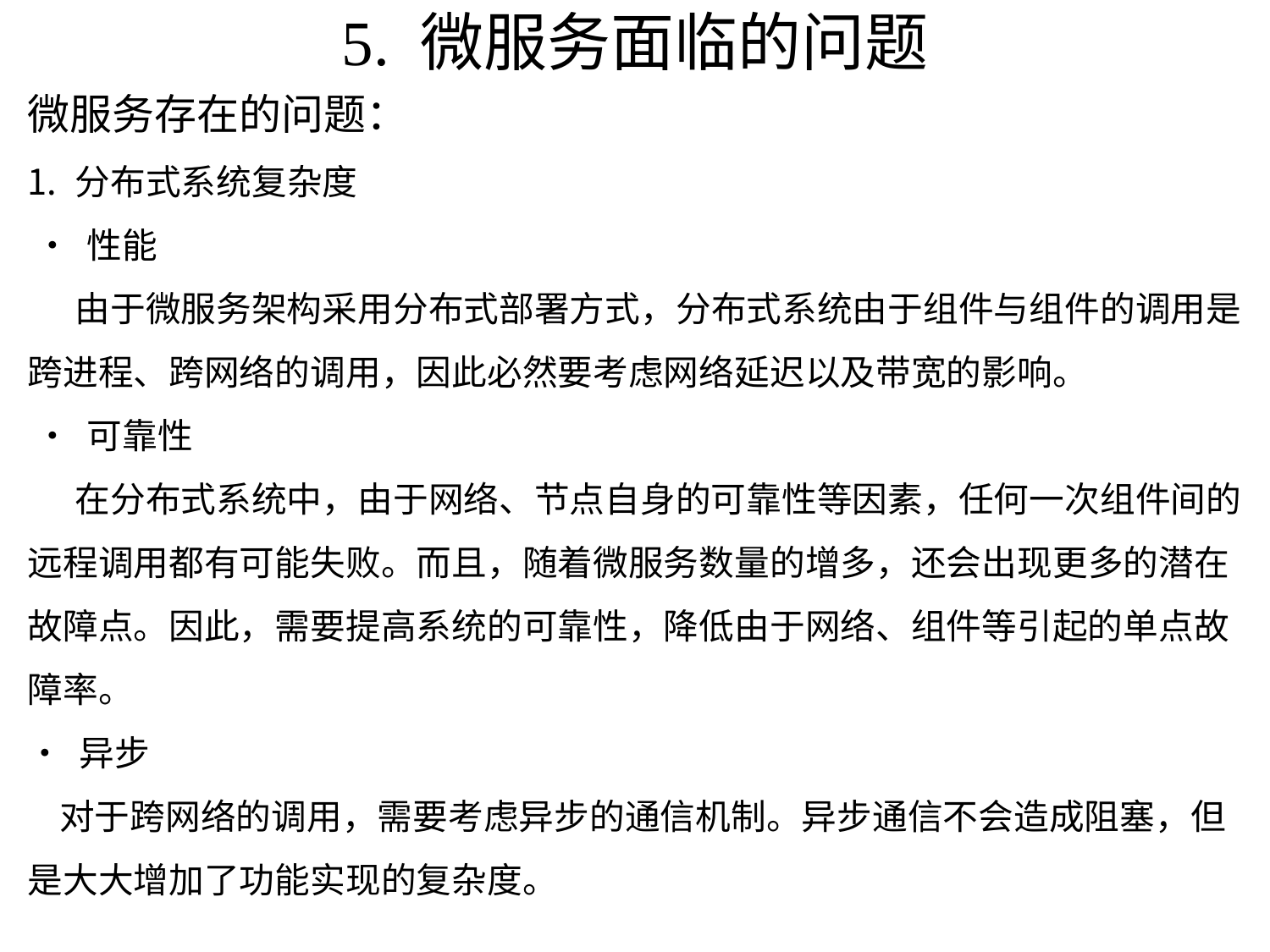

# 5. 微服务面临的问题
微服务存在的问题：
分布式系统复杂度
 • 性能
     由于微服务架构采用分布式部署方式，分布式系统由于组件与组件的调用是跨进程、跨网络的调用，因此必然要考虑网络延迟以及带宽的影响。
 • 可靠性
     在分布式系统中，由于网络、节点自身的可靠性等因素，任何一次组件间的远程调用都有可能失败。而且，随着微服务数量的增多，还会出现更多的潜在故障点。因此，需要提高系统的可靠性，降低由于网络、组件等引起的单点故障率。
• 异步
   对于跨网络的调用，需要考虑异步的通信机制。异步通信不会造成阻塞，但是大大增加了功能实现的复杂度。